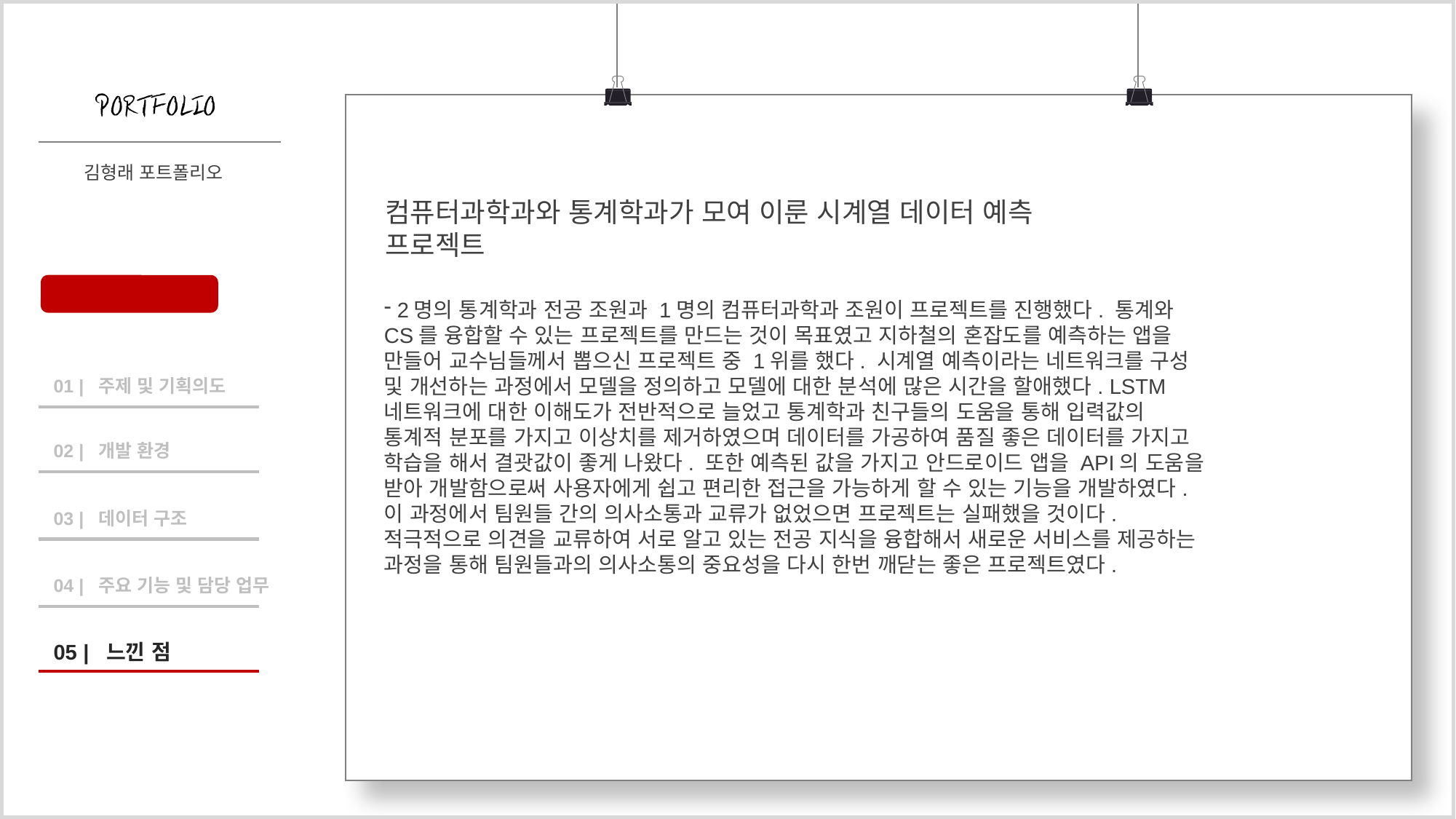

컴퓨터과학과와 통계학과가 모여 이룬 시계열 데이터 예측 프로젝트
 2명의 통계학과 전공 조원과 1명의 컴퓨터과학과 조원이 프로젝트를 진행했다. 통계와 CS를 융합할 수 있는 프로젝트를 만드는 것이 목표였고 지하철의 혼잡도를 예측하는 앱을 만들어 교수님들께서 뽑으신 프로젝트 중 1위를 했다. 시계열 예측이라는 네트워크를 구성 및 개선하는 과정에서 모델을 정의하고 모델에 대한 분석에 많은 시간을 할애했다. LSTM 네트워크에 대한 이해도가 전반적으로 늘었고 통계학과 친구들의 도움을 통해 입력값의 통계적 분포를 가지고 이상치를 제거하였으며 데이터를 가공하여 품질 좋은 데이터를 가지고 학습을 해서 결괏값이 좋게 나왔다. 또한 예측된 값을 가지고 안드로이드 앱을 API의 도움을 받아 개발함으로써 사용자에게 쉽고 편리한 접근을 가능하게 할 수 있는 기능을 개발하였다. 이 과정에서 팀원들 간의 의사소통과 교류가 없었으면 프로젝트는 실패했을 것이다. 적극적으로 의견을 교류하여 서로 알고 있는 전공 지식을 융합해서 새로운 서비스를 제공하는 과정을 통해 팀원들과의 의사소통의 중요성을 다시 한번 깨닫는 좋은 프로젝트였다.